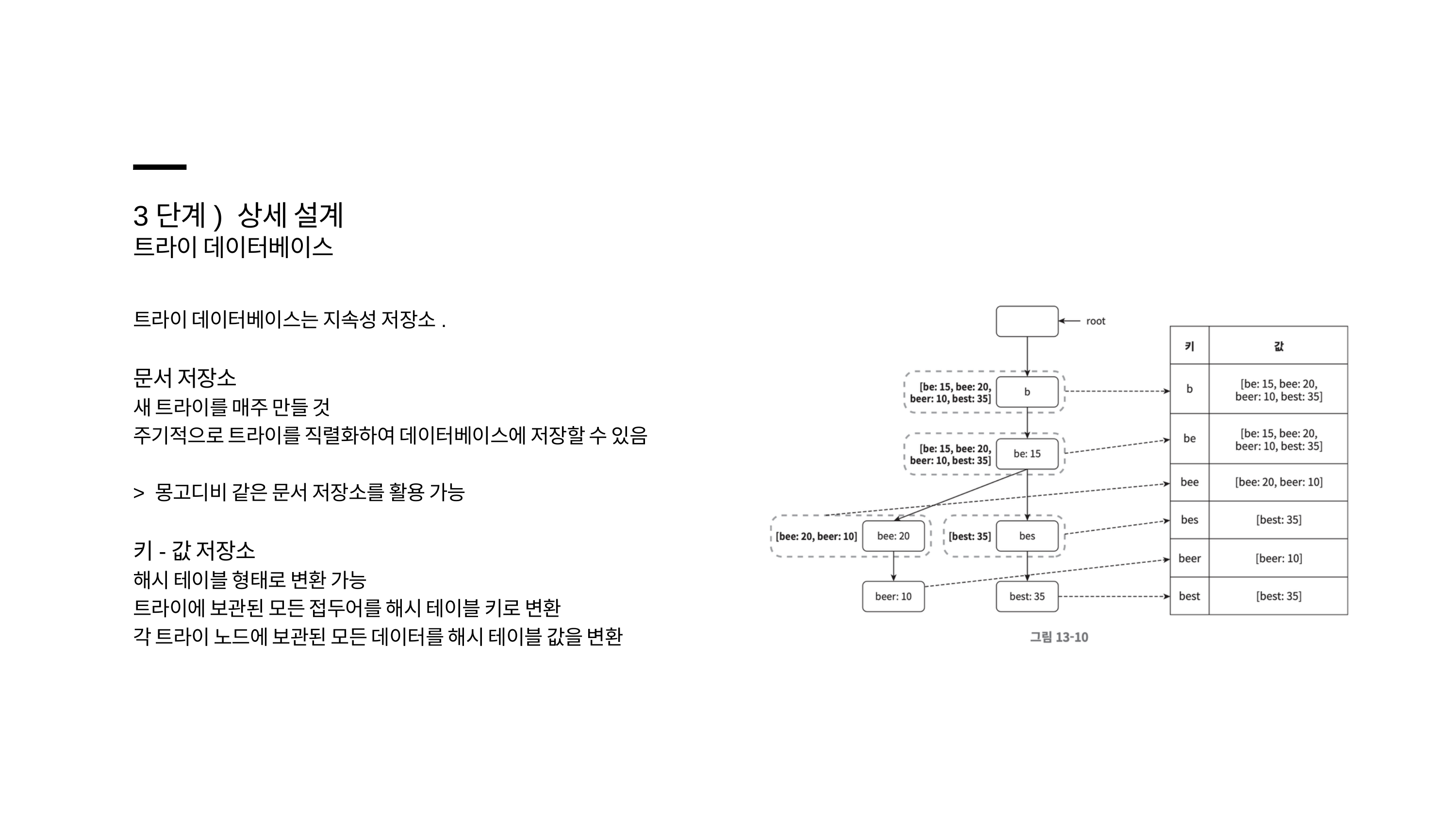

3단계) 상세 설계
트라이 데이터베이스

트라이 데이터베이스는 지속성 저장소.

문서 저장소
새 트라이를 매주 만들 것
주기적으로 트라이를 직렬화하여 데이터베이스에 저장할 수 있음

> 몽고디비 같은 문서 저장소를 활용 가능

키-값 저장소
해시 테이블 형태로 변환 가능
트라이에 보관된 모든 접두어를 해시 테이블 키로 변환
각 트라이 노드에 보관된 모든 데이터를 해시 테이블 값을 변환